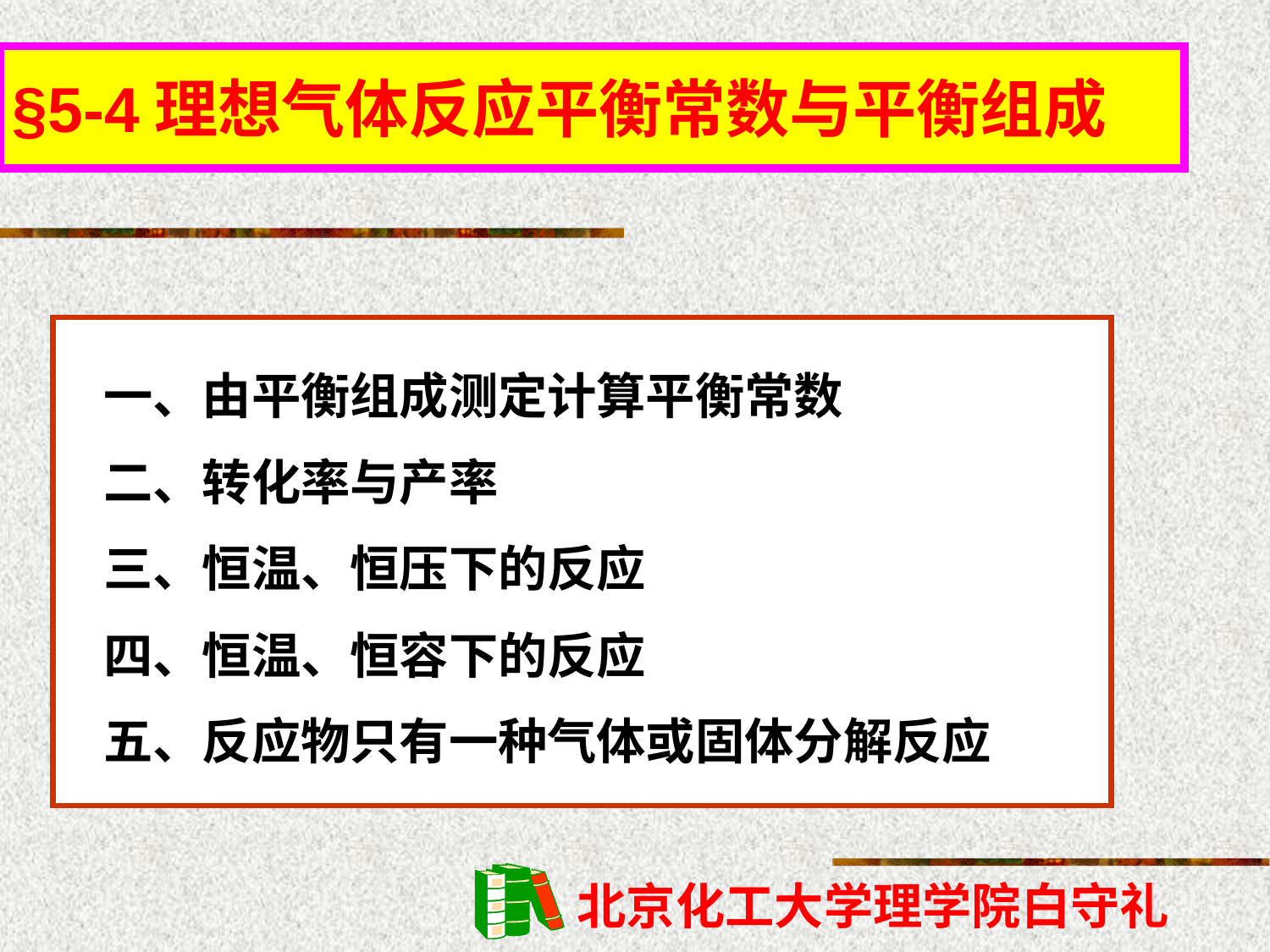

§5-4理想气体反应平衡常数与平衡组成

一、由平衡组成测定计算平衡常数
二、转化率与产率
三、恒温、恒压下的反应
四、恒温、恒容下的反应
五、反应物只有一种气体或固体分解反应